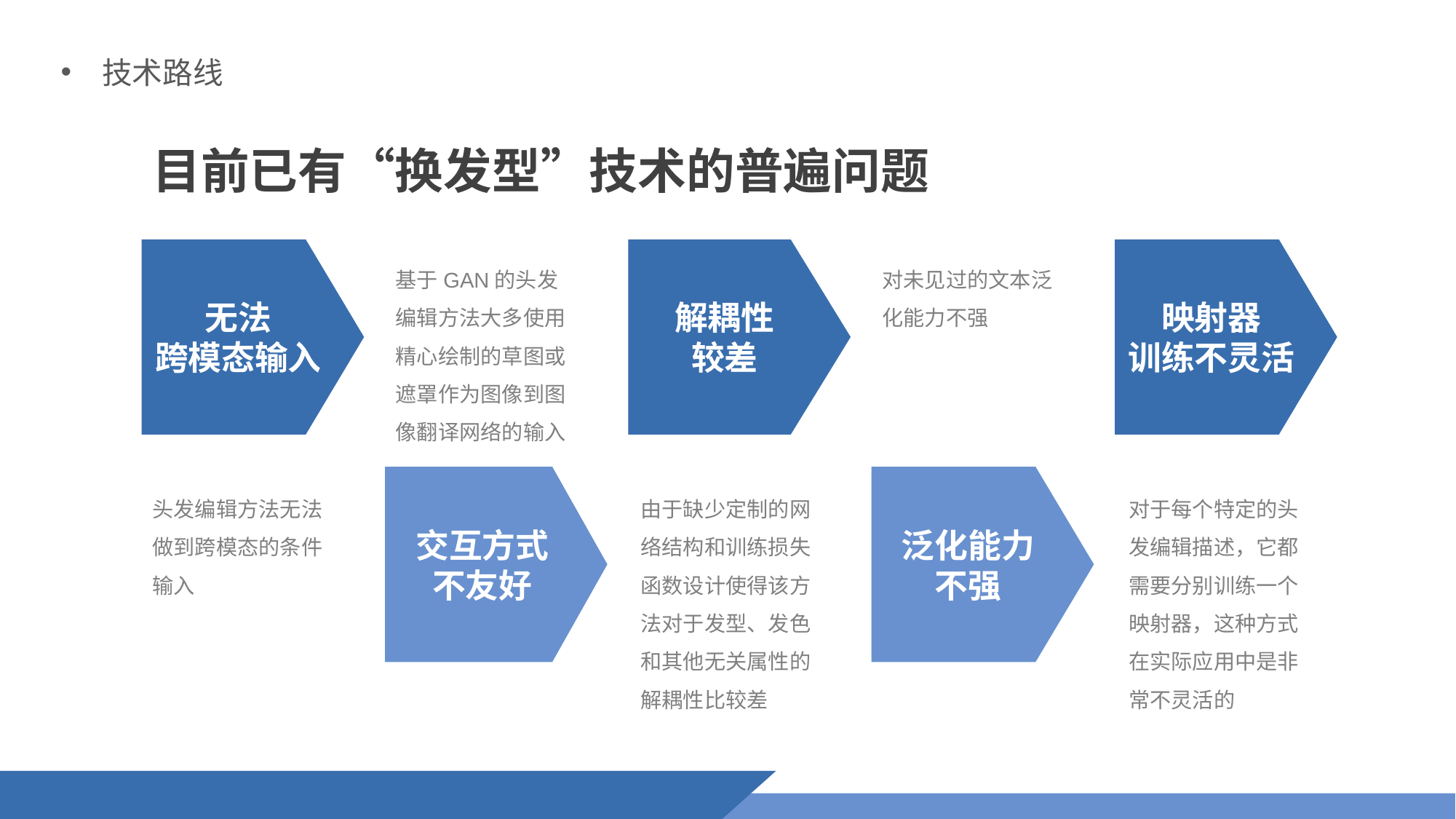

技术路线
目前已有“换发型”技术的普遍问题
无法
跨模态输入
解耦性
较差
映射器
训练不灵活
基于GAN的头发编辑方法大多使用精心绘制的草图或遮罩作为图像到图像翻译网络的输入
对未见过的文本泛化能力不强

交互方式
不友好
泛化能力
不强
头发编辑方法无法做到跨模态的条件输入

由于缺少定制的网络结构和训练损失函数设计使得该方法对于发型、发色和其他无关属性的解耦性比较差
对于每个特定的头发编辑描述，它都需要分别训练一个映射器，这种方式在实际应用中是非常不灵活的